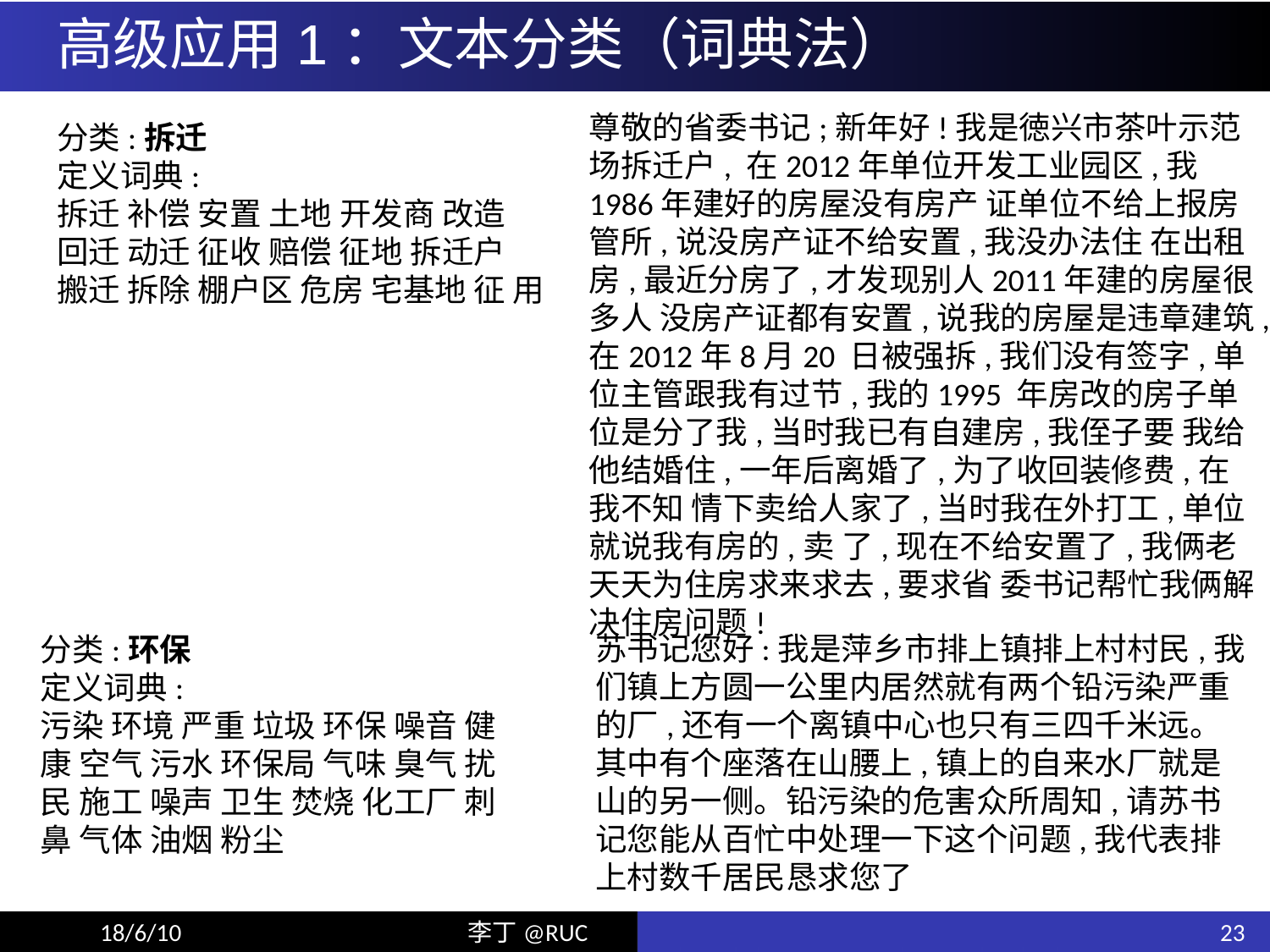

# 高级应用1：文本分类（词典法）
尊敬的省委书记;新年好!我是徳兴市茶叶示范场拆迁户, 在2012年单位开发工业园区,我1986年建好的房屋没有房产 证单位不给上报房管所,说没房产证不给安置,我没办法住 在出租房,最近分房了,才发现别人2011年建的房屋很多人 没房产证都有安置,说我的房屋是违章建筑,在2012年8月20 日被强拆,我们没有签字,单位主管跟我有过节,我的1995 年房改的房子单位是分了我,当时我已有自建房,我侄子要 我给他结婚住,一年后离婚了,为了收回装修费,在我不知 情下卖给人家了,当时我在外打工,单位就说我有房的,卖 了,现在不给安置了,我俩老天天为住房求来求去,要求省 委书记帮忙我俩解决住房问题!

分类:拆迁
定义词典:
拆迁 补偿 安置 土地 开发商 改造
回迁 动迁 征收 赔偿 征地 拆迁户
搬迁 拆除 棚户区 危房 宅基地 征 用

苏书记您好:我是萍乡市排上镇排上村村民,我们镇上方圆一公里内居然就有两个铅污染严重的厂,还有一个离镇中心也只有三四千米远。其中有个座落在山腰上,镇上的自来水厂就是山的另一侧。铅污染的危害众所周知,请苏书记您能从百忙中处理一下这个问题,我代表排上村数千居民恳求您了

分类:环保
定义词典:
污染 环境 严重 垃圾 环保 噪音 健康 空气 污水 环保局 气味 臭气 扰民 施工 噪声 卫生 焚烧 化工厂 刺鼻 气体 油烟 粉尘

23
18/6/10
李丁@RUC